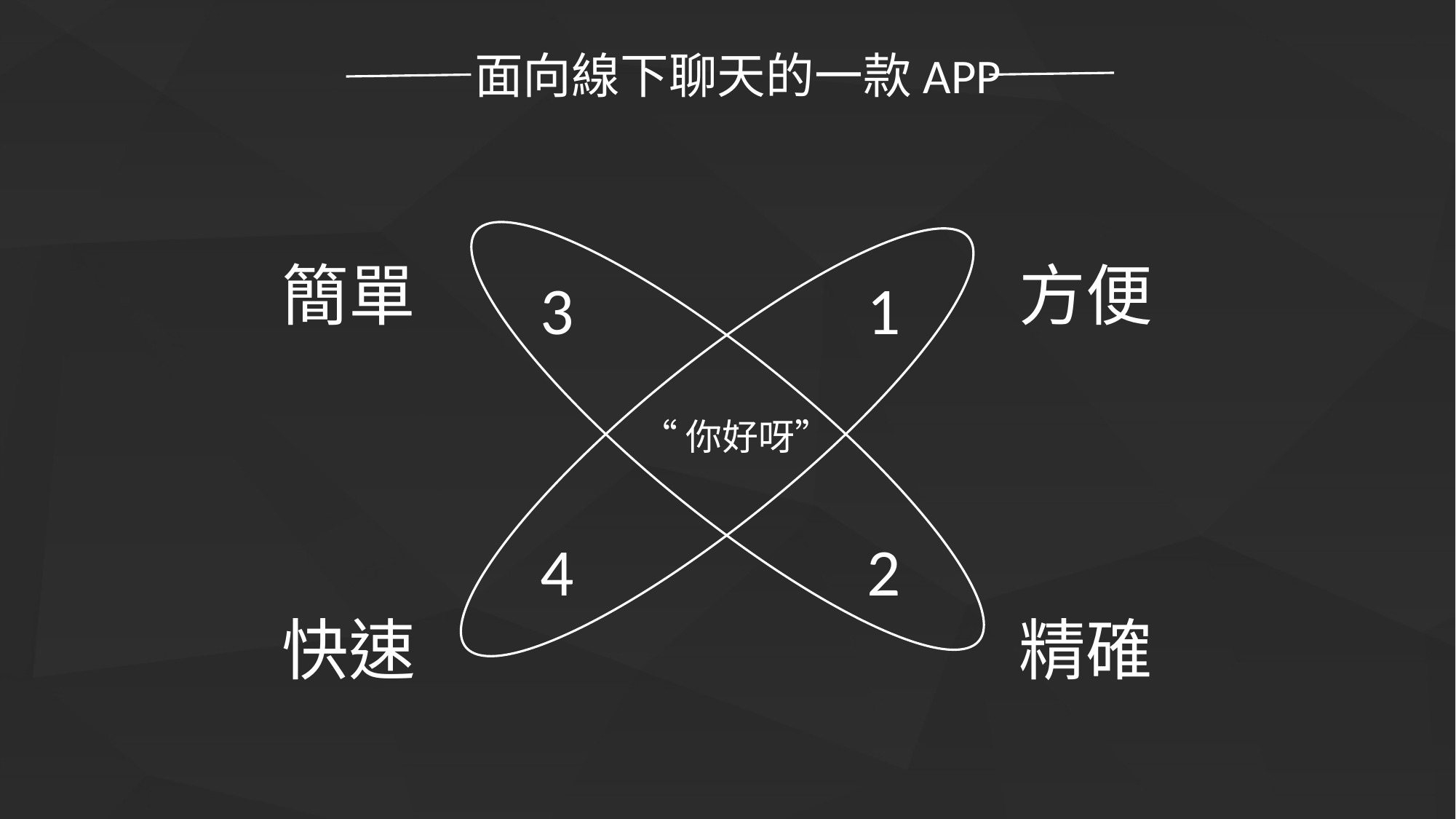

面向線下聊天的一款APP
方便
簡單
3
1

“你好呀”
4
2
快速
精確